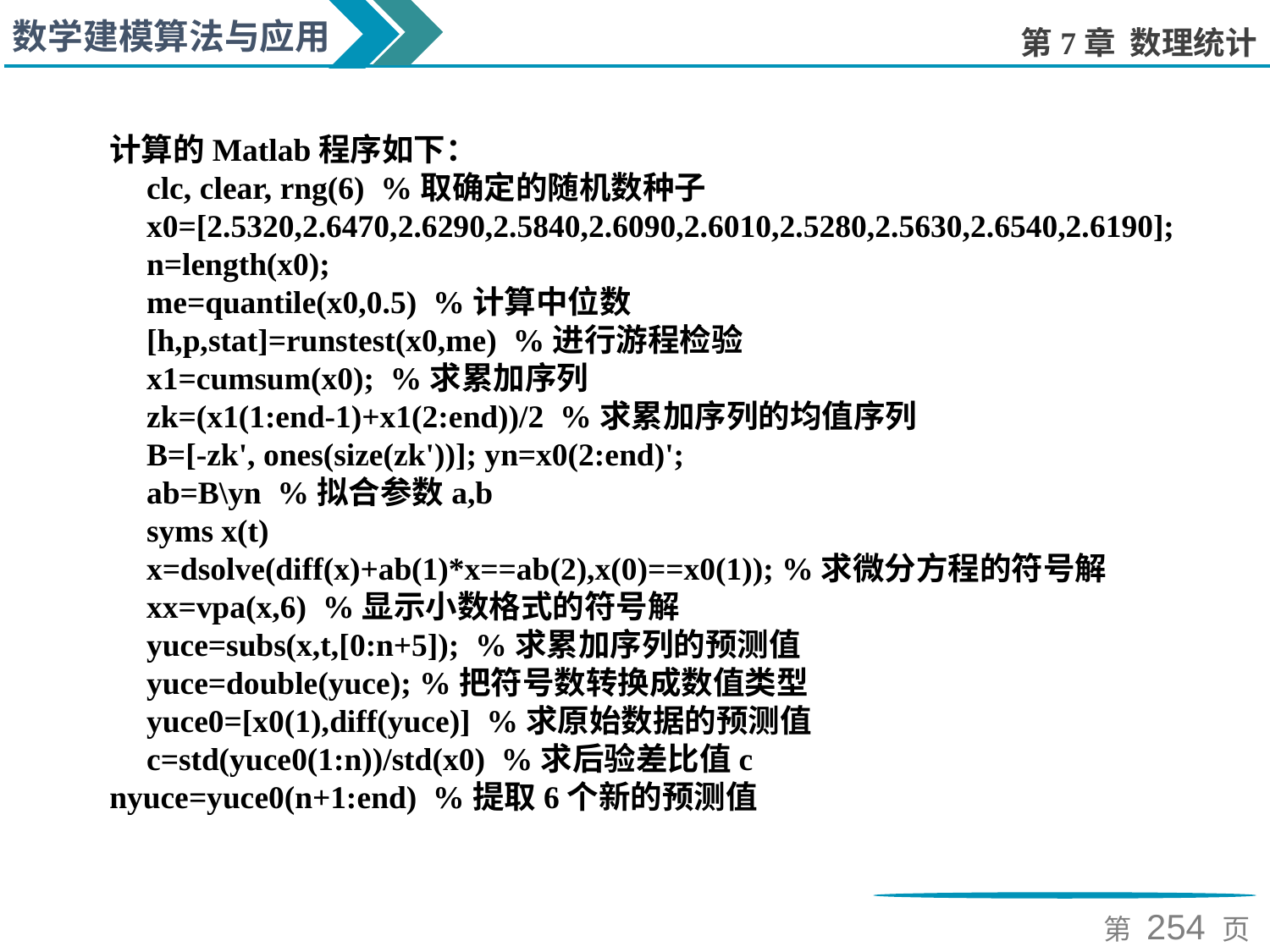

计算的Matlab程序如下：
clc, clear, rng(6)  %取确定的随机数种子
x0=[2.5320,2.6470,2.6290,2.5840,2.6090,2.6010,2.5280,2.5630,2.6540,2.6190];
n=length(x0);
me=quantile(x0,0.5)  %计算中位数
[h,p,stat]=runstest(x0,me)  %进行游程检验
x1=cumsum(x0);  %求累加序列
zk=(x1(1:end-1)+x1(2:end))/2  %求累加序列的均值序列
B=[-zk', ones(size(zk'))]; yn=x0(2:end)';
ab=B\yn  %拟合参数a,b
syms x(t)
x=dsolve(diff(x)+ab(1)*x==ab(2),x(0)==x0(1)); %求微分方程的符号解
xx=vpa(x,6)  %显示小数格式的符号解
yuce=subs(x,t,[0:n+5]);  %求累加序列的预测值
yuce=double(yuce); %把符号数转换成数值类型
yuce0=[x0(1),diff(yuce)]  %求原始数据的预测值
c=std(yuce0(1:n))/std(x0)  %求后验差比值c
nyuce=yuce0(n+1:end)  %提取6个新的预测值